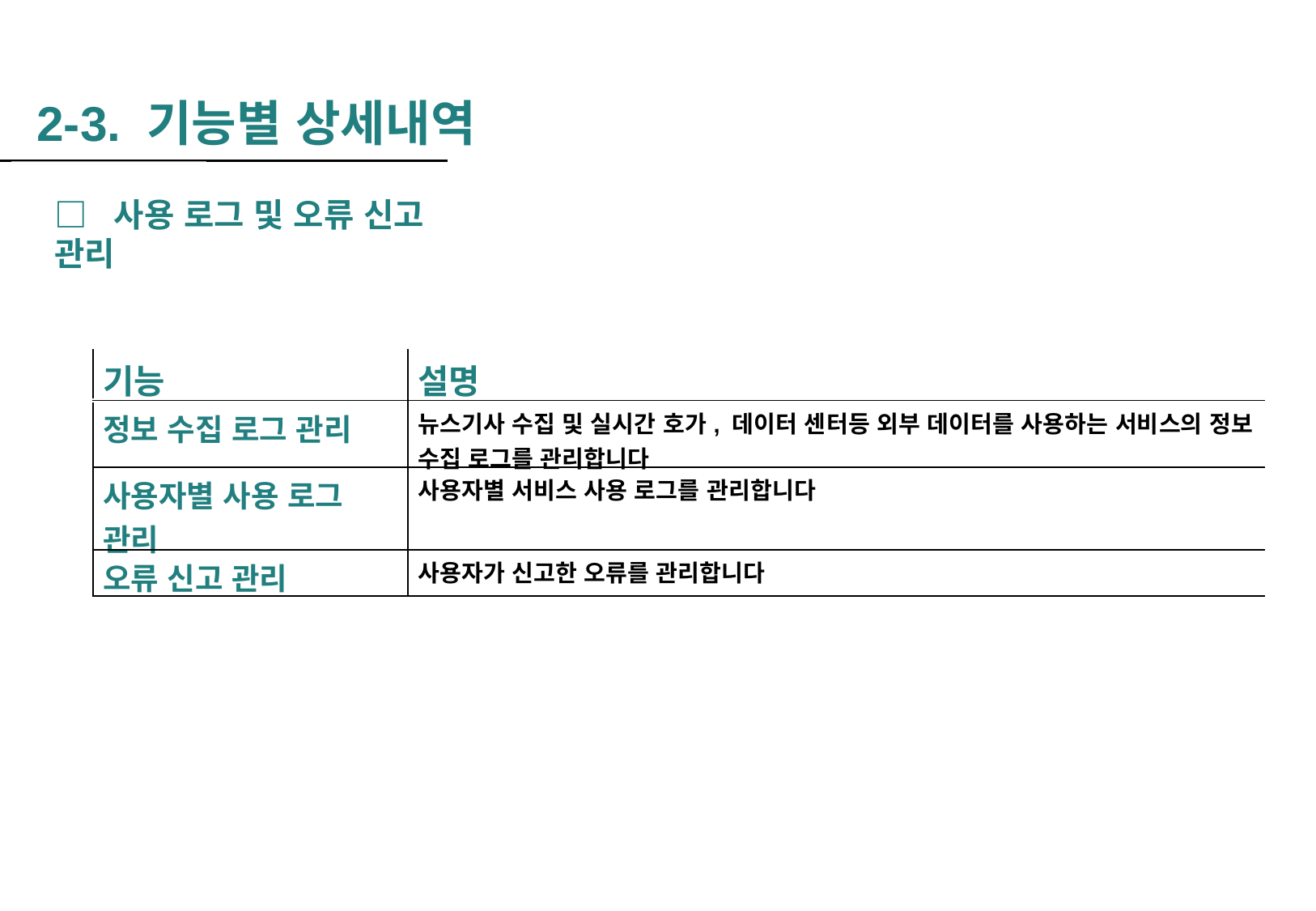

2-3. 기능별 상세내역

□  사용 로그 및 오류 신고 관리
|  | 기능 | 설명 |
| --- | --- | --- |
|  | 정보 수집 로그 관리 | 뉴스기사 수집 및 실시간 호가, 데이터 센터등 외부 데이터를 사용하는 서비스의 정보 수집 로그를 관리합니다 |
|  | 사용자별 사용 로그 관리 | 사용자별 서비스 사용 로그를 관리합니다 |
|  | 오류 신고 관리 | 사용자가 신고한 오류를 관리합니다 |